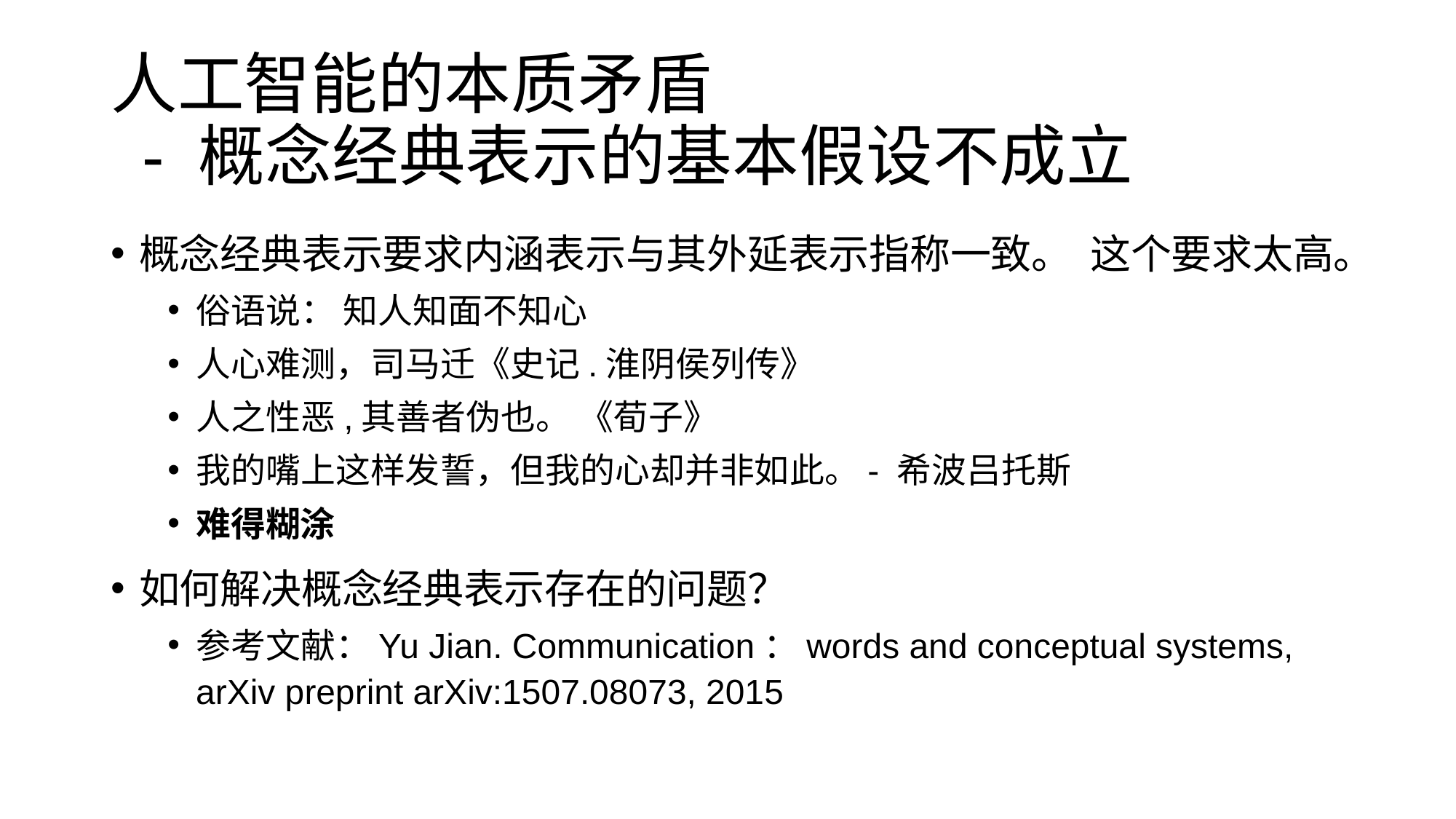

# 人工智能的本质矛盾 - 概念经典表示的基本假设不成立
概念经典表示要求内涵表示与其外延表示指称一致。  这个要求太高。
俗语说： 知人知面不知心
人心难测，司马迁《史记.淮阴侯列传》
人之性恶,其善者伪也。 《荀子》
我的嘴上这样发誓，但我的心却并非如此。- 希波吕托斯
难得糊涂
如何解决概念经典表示存在的问题？
参考文献：Yu Jian. Communication：words and conceptual systems, arXiv preprint arXiv:1507.08073, 2015